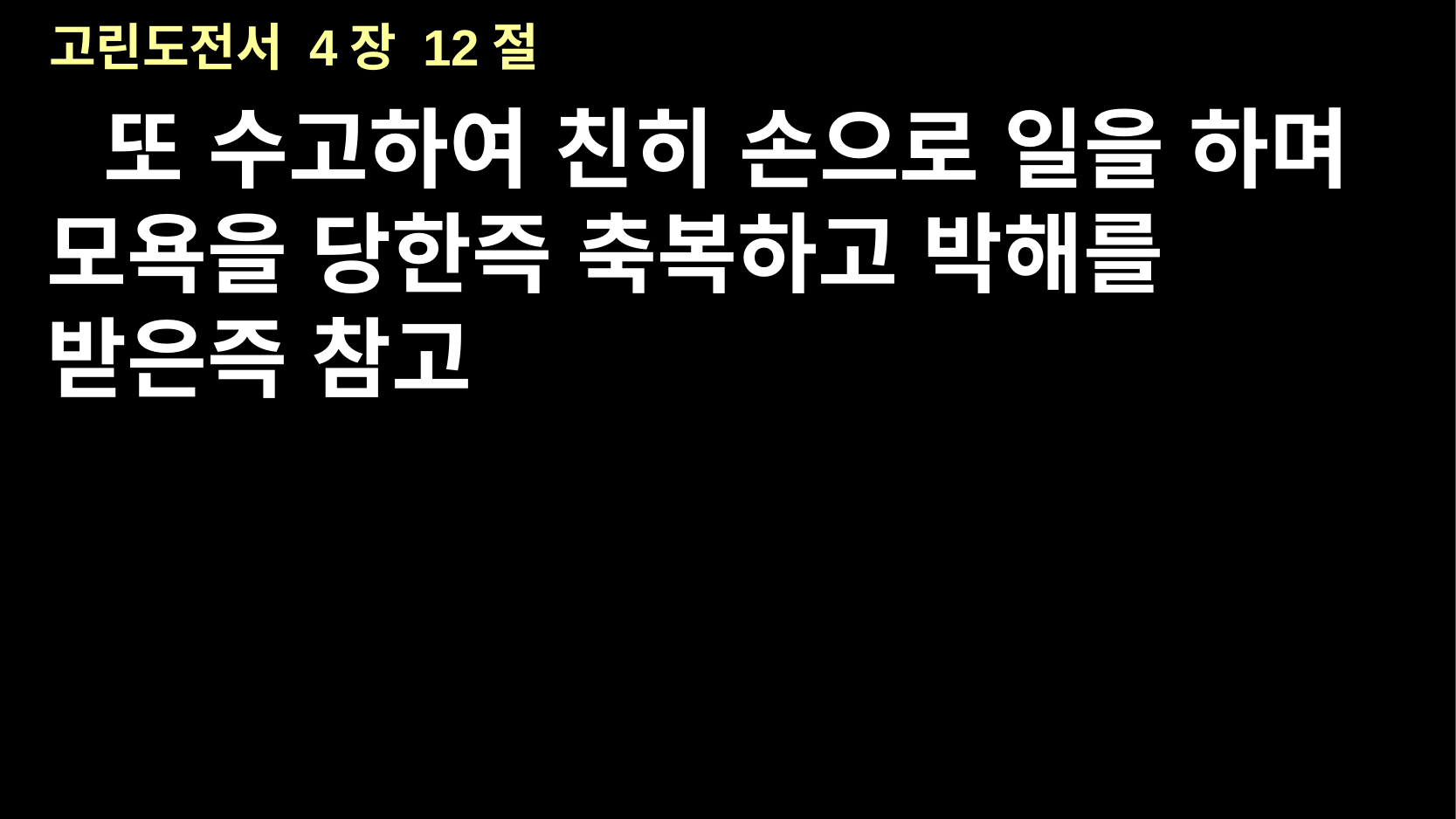

# 고린도전서 4장 12절
또 수고하여 친히 손으로 일을 하며 모욕을 당한즉 축복하고 박해를 받은즉 참고